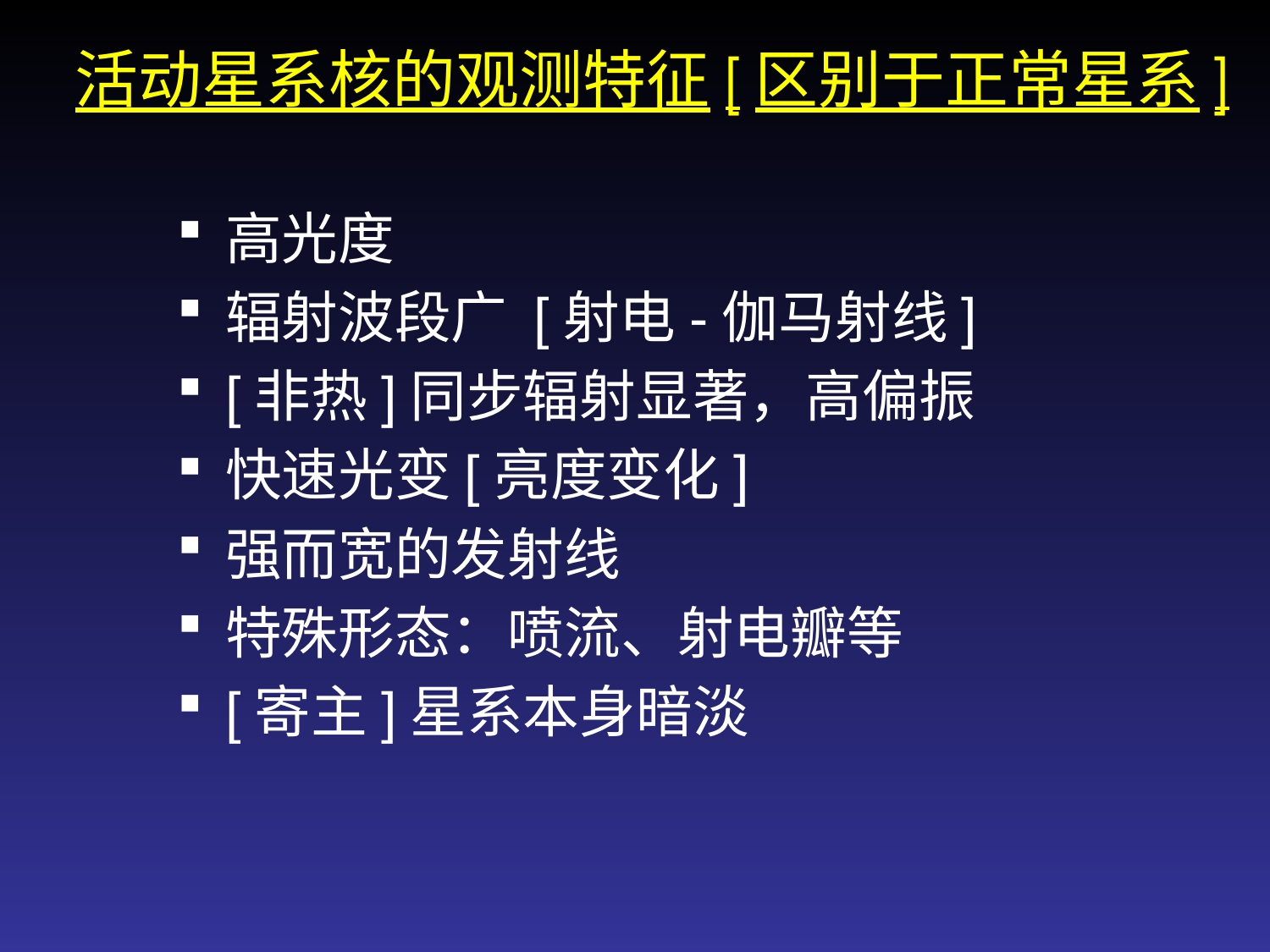

活动星系核的观测特征[区别于正常星系]
高光度
辐射波段广 [射电-伽马射线]
[非热]同步辐射显著，高偏振
快速光变[亮度变化]
强而宽的发射线
特殊形态：喷流、射电瓣等
[寄主]星系本身暗淡